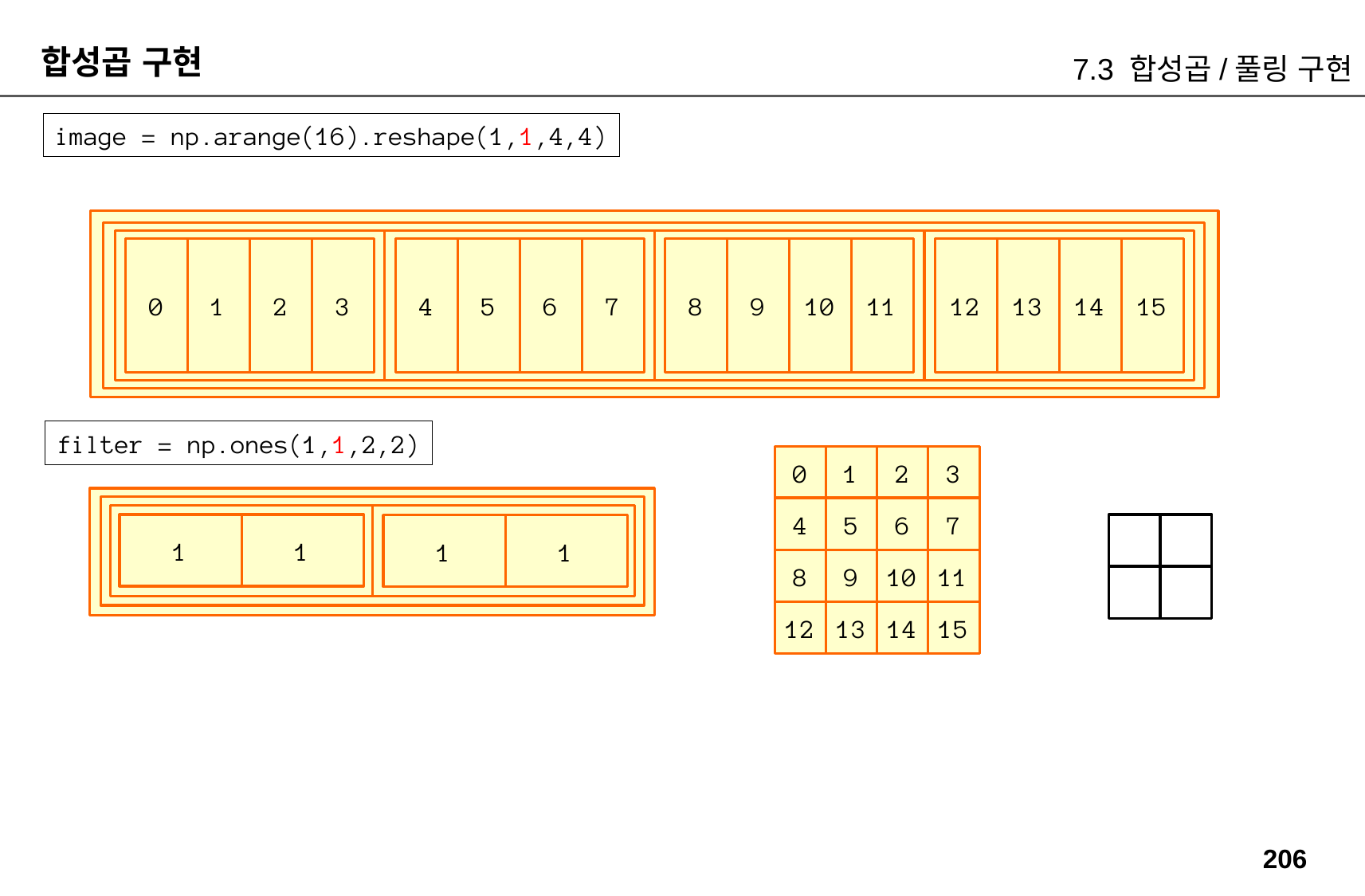

합성곱 구현
7.3 합성곱/풀링 구현
image = np.arange(16).reshape(1,1,4,4)

0
1
2
3
4
5
6
7
8
9
10
11
12
13
14
15
filter = np.ones(1,1,2,2)
0
1
2
3

4
5
6
7

1
1

1
1
8
9
10
11
12
13
14
15